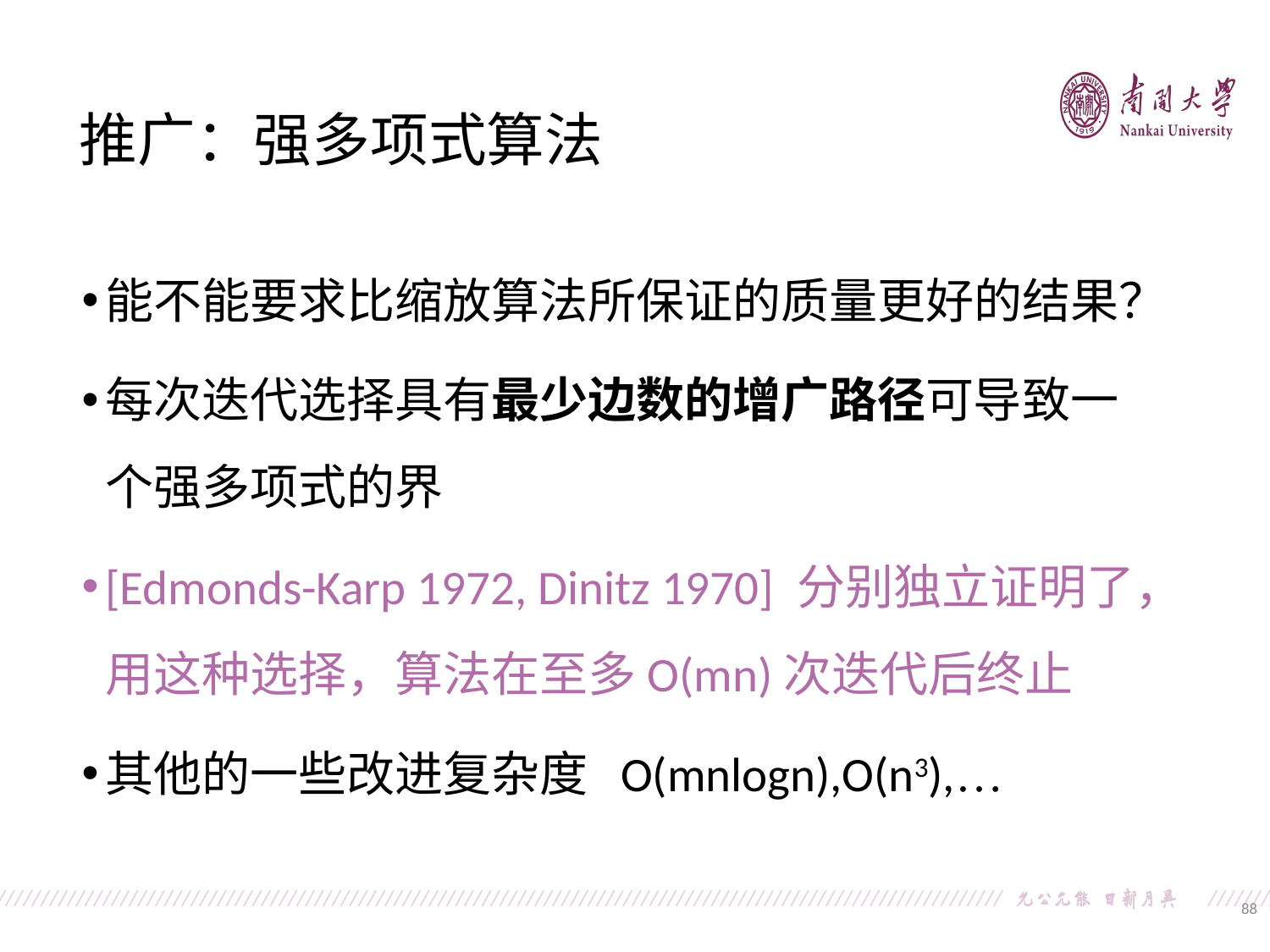

推广：强多项式算法
能不能要求比缩放算法所保证的质量更好的结果？
每次迭代选择具有最少边数的增广路径可导致一个强多项式的界
[Edmonds-Karp 1972, Dinitz 1970] 分别独立证明了，用这种选择，算法在至多O(mn)次迭代后终止
其他的一些改进复杂度  O(mnlogn),O(n3),…
88